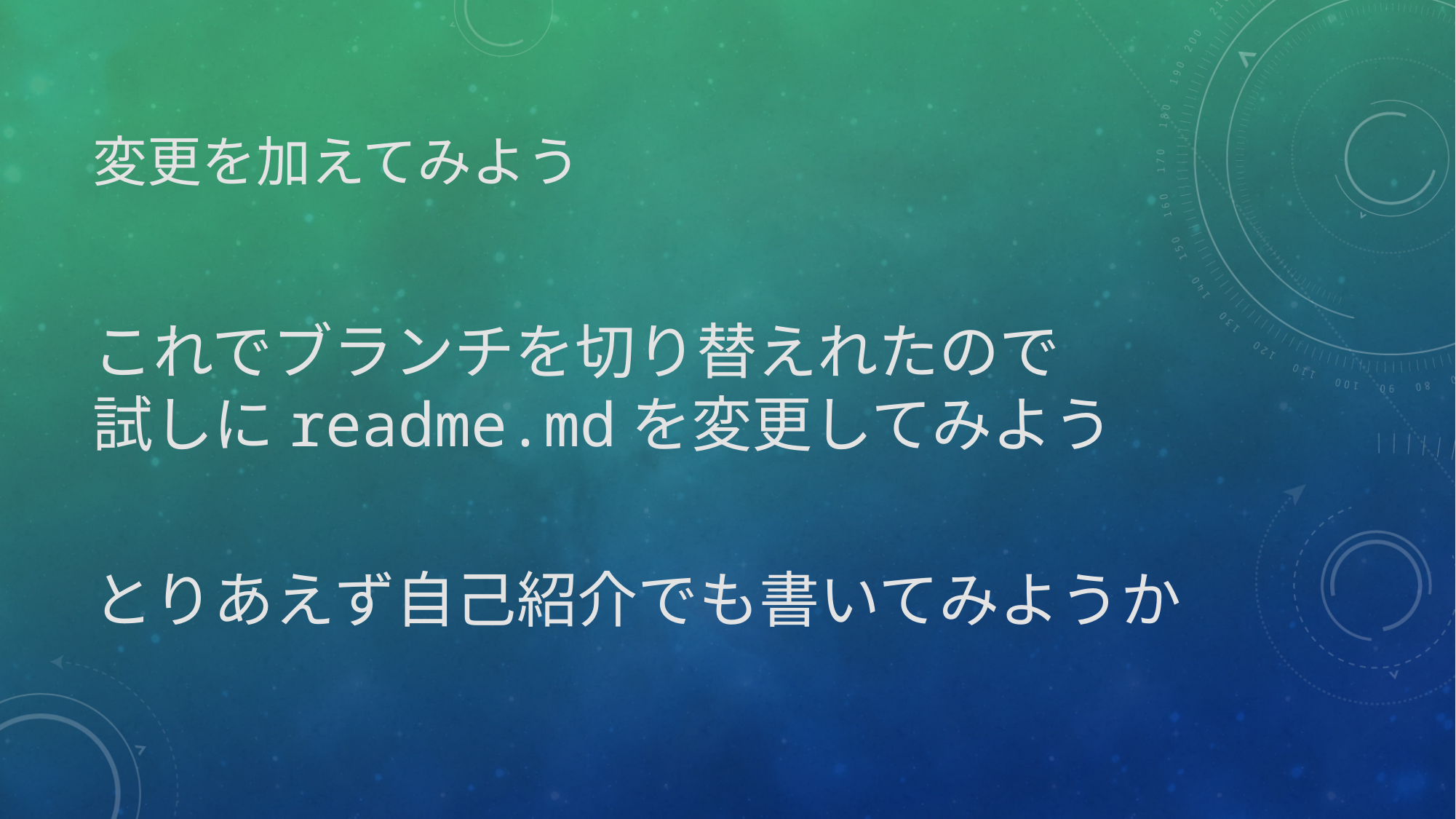

# 変更を加えてみよう
これでブランチを切り替えれたので
試しにreadme.mdを変更してみよう

とりあえず自己紹介でも書いてみようか